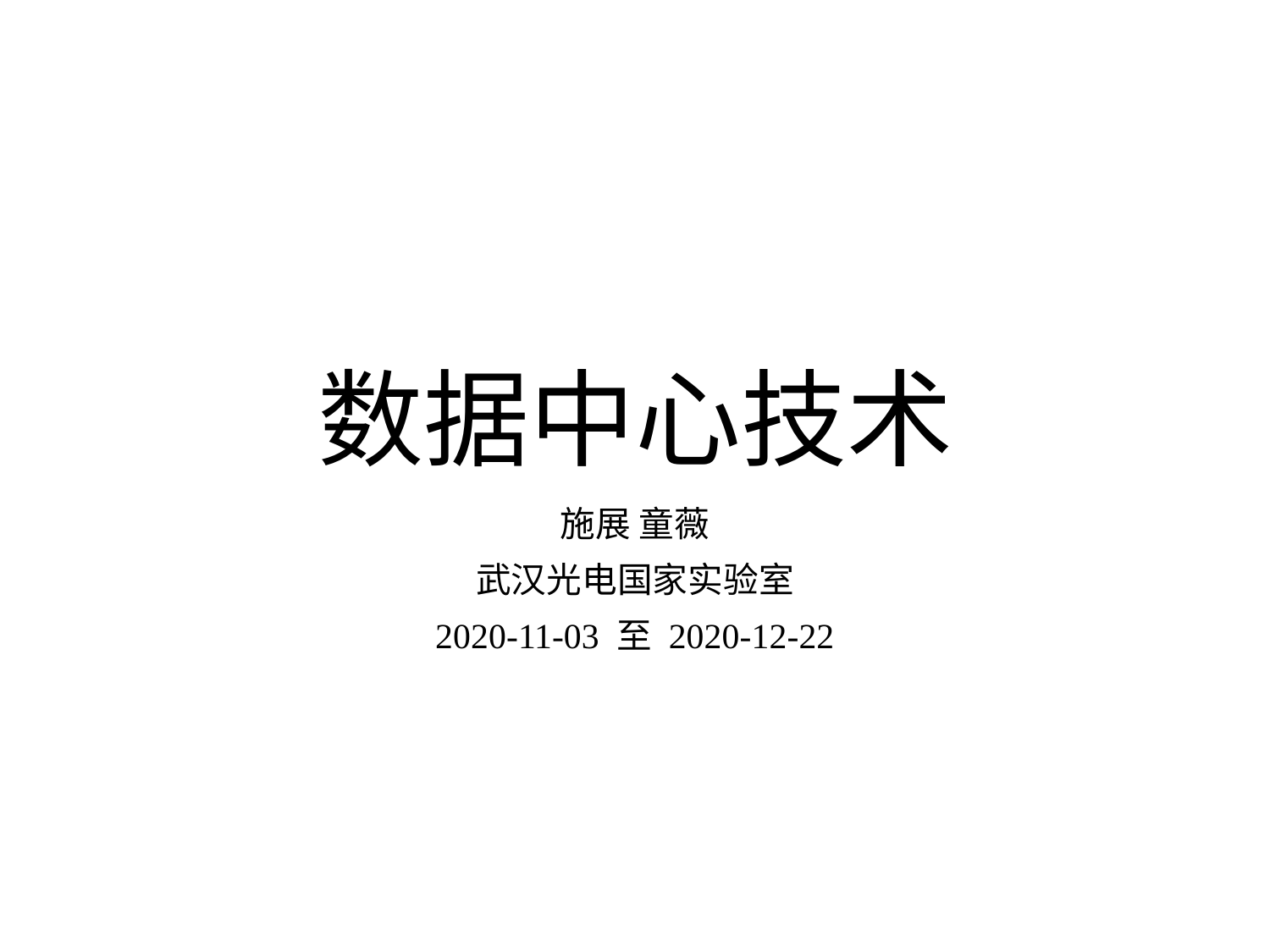

# 数据中心技术
施展 童薇
武汉光电国家实验室
2020-11-03 至 2020-12-22